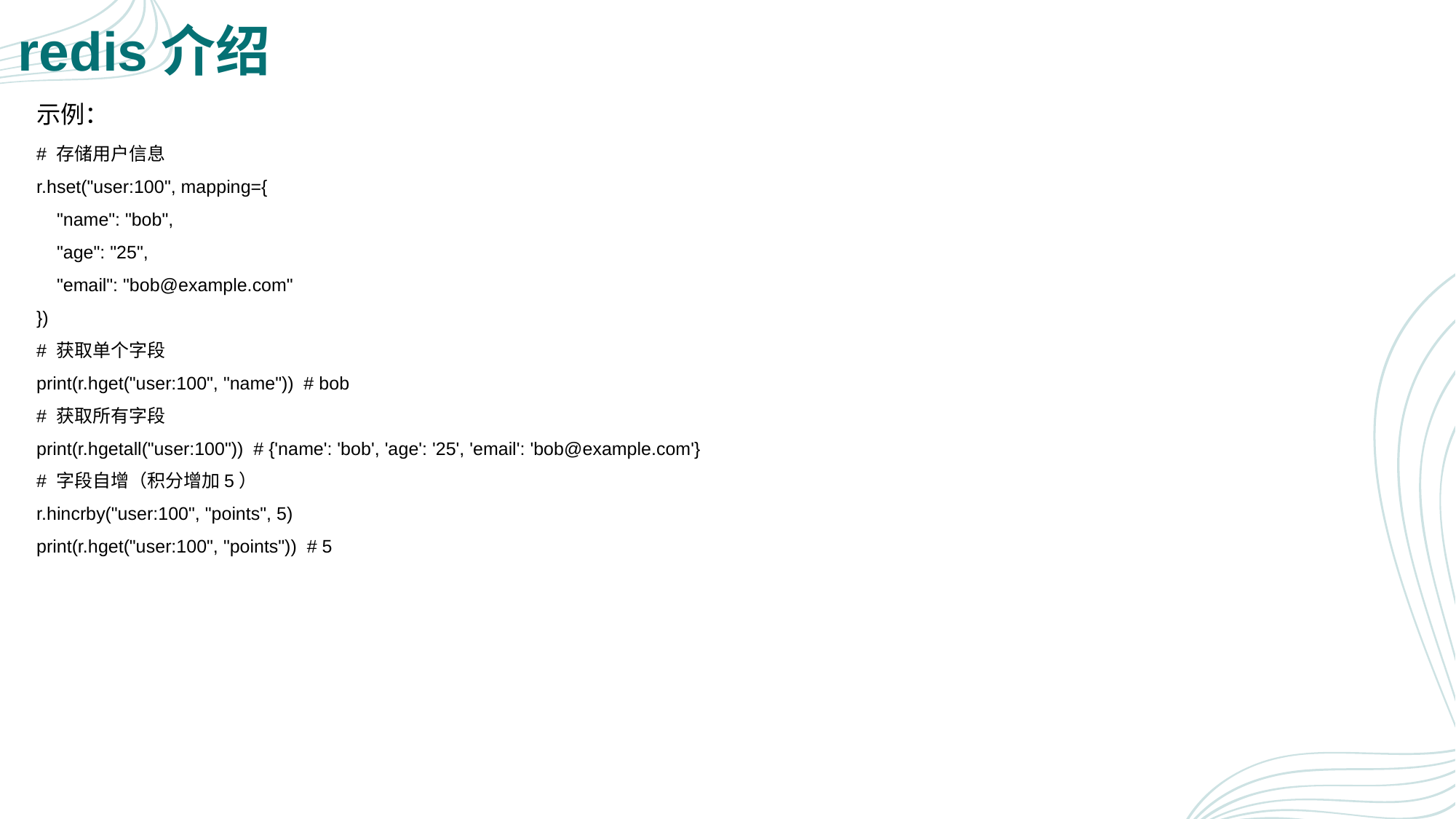

# redis介绍
示例：
# 存储用户信息
r.hset("user:100", mapping={
    "name": "bob",
    "age": "25",
    "email": "bob@example.com"
})
# 获取单个字段
print(r.hget("user:100", "name"))  # bob
# 获取所有字段
print(r.hgetall("user:100"))  # {'name': 'bob', 'age': '25', 'email': 'bob@example.com'}
# 字段自增（积分增加5）
r.hincrby("user:100", "points", 5)
print(r.hget("user:100", "points"))  # 5